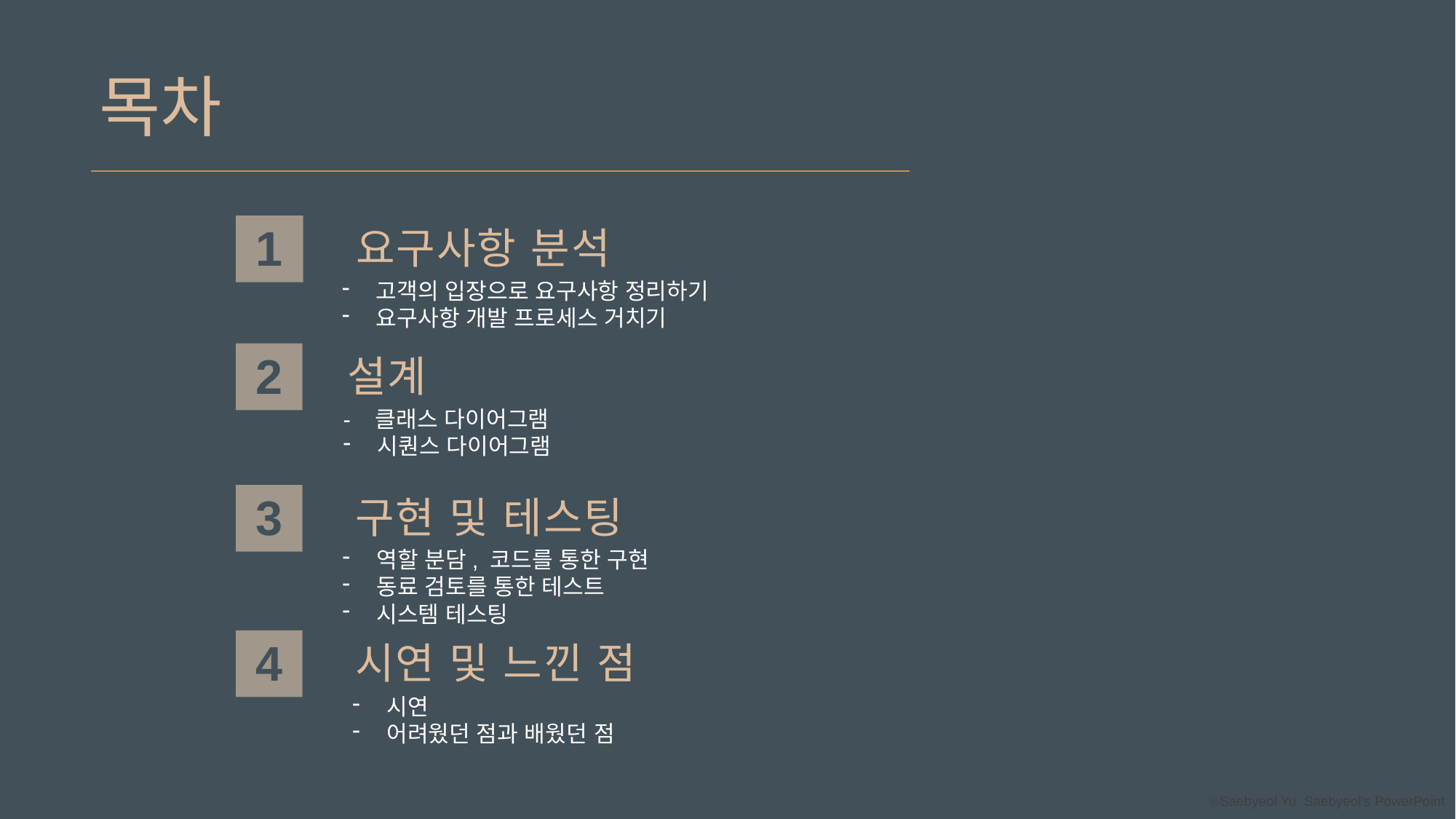

목차
1

요구사항 분석
고객의 입장으로 요구사항 정리하기
요구사항 개발 프로세스 거치기
2

설계
-   클래스 다이어그램
시퀀스 다이어그램
3

구현 및 테스팅
역할 분담, 코드를 통한 구현
동료 검토를 통한 테스트
시스템 테스팅
4

시연 및 느낀 점
시연
어려웠던 점과 배웠던 점